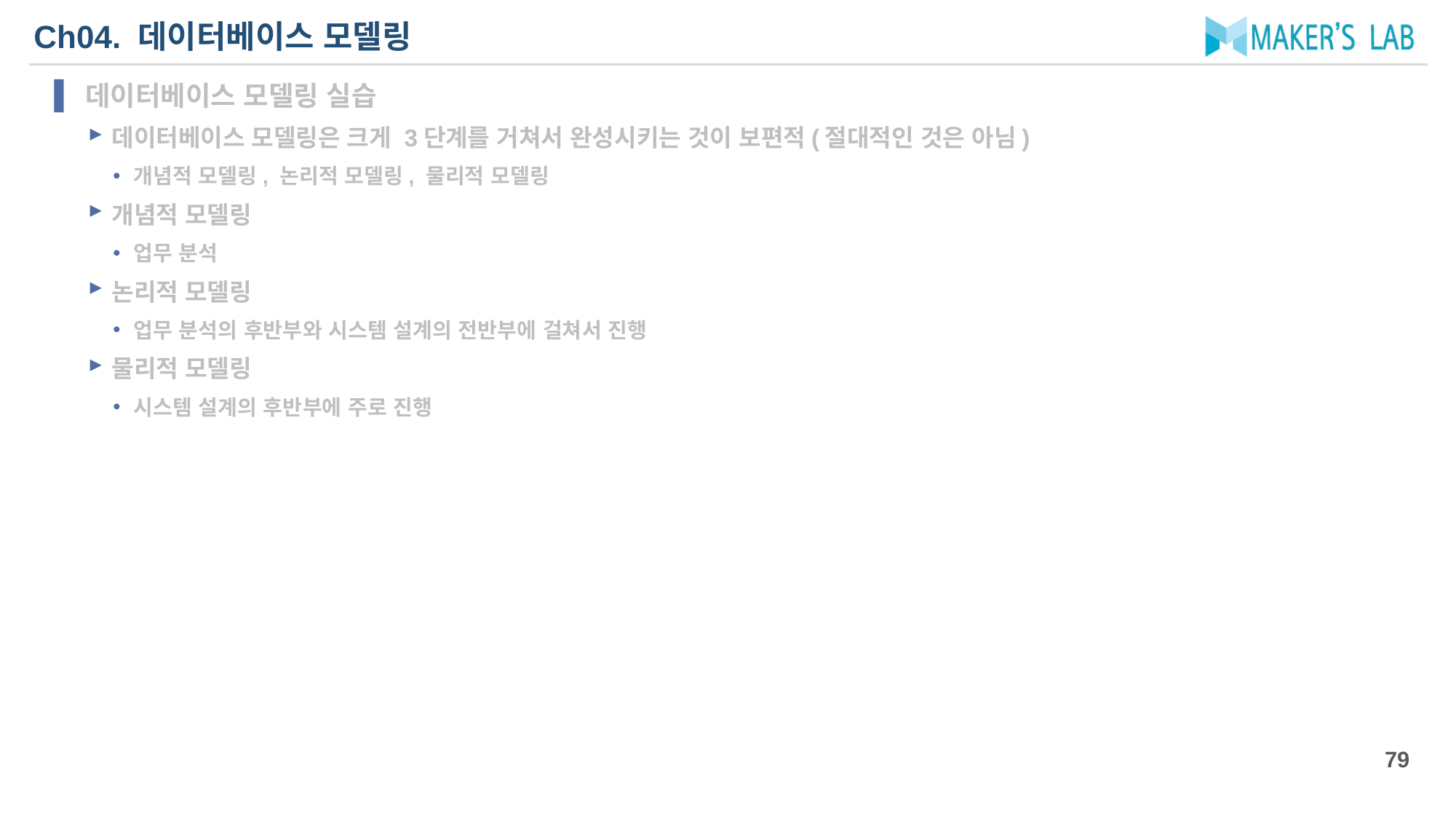

# Ch04. 데이터베이스 모델링
데이터베이스 모델링 실습
데이터베이스 모델링은 크게 3단계를 거쳐서 완성시키는 것이 보편적(절대적인 것은 아님)
개념적 모델링, 논리적 모델링, 물리적 모델링
개념적 모델링
업무 분석
논리적 모델링
업무 분석의 후반부와 시스템 설계의 전반부에 걸쳐서 진행
물리적 모델링
시스템 설계의 후반부에 주로 진행

79